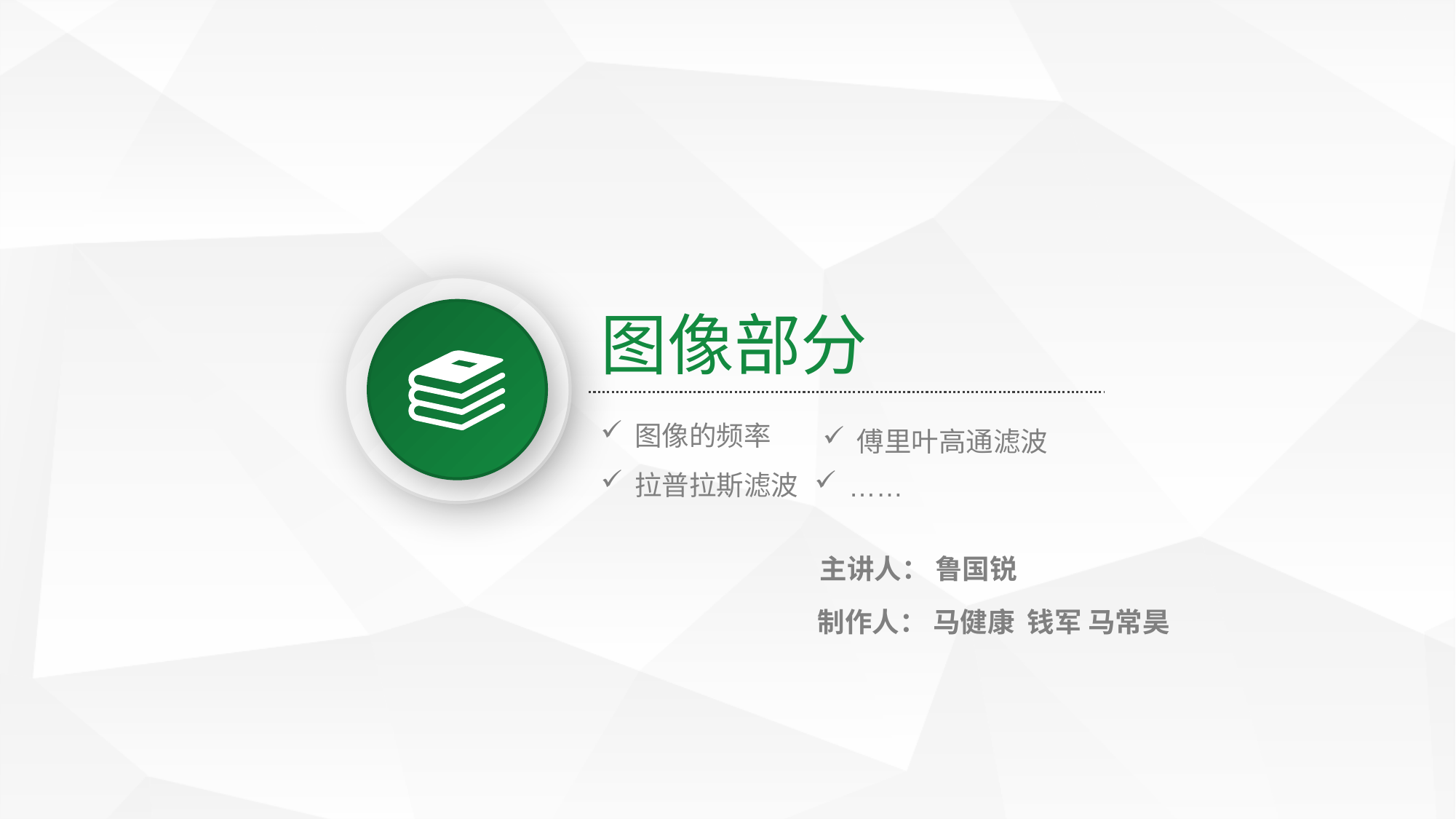

图像部分
图像的频率
傅里叶高通滤波
拉普拉斯滤波
……
主讲人： 鲁国锐
制作人： 马健康  钱军 马常昊